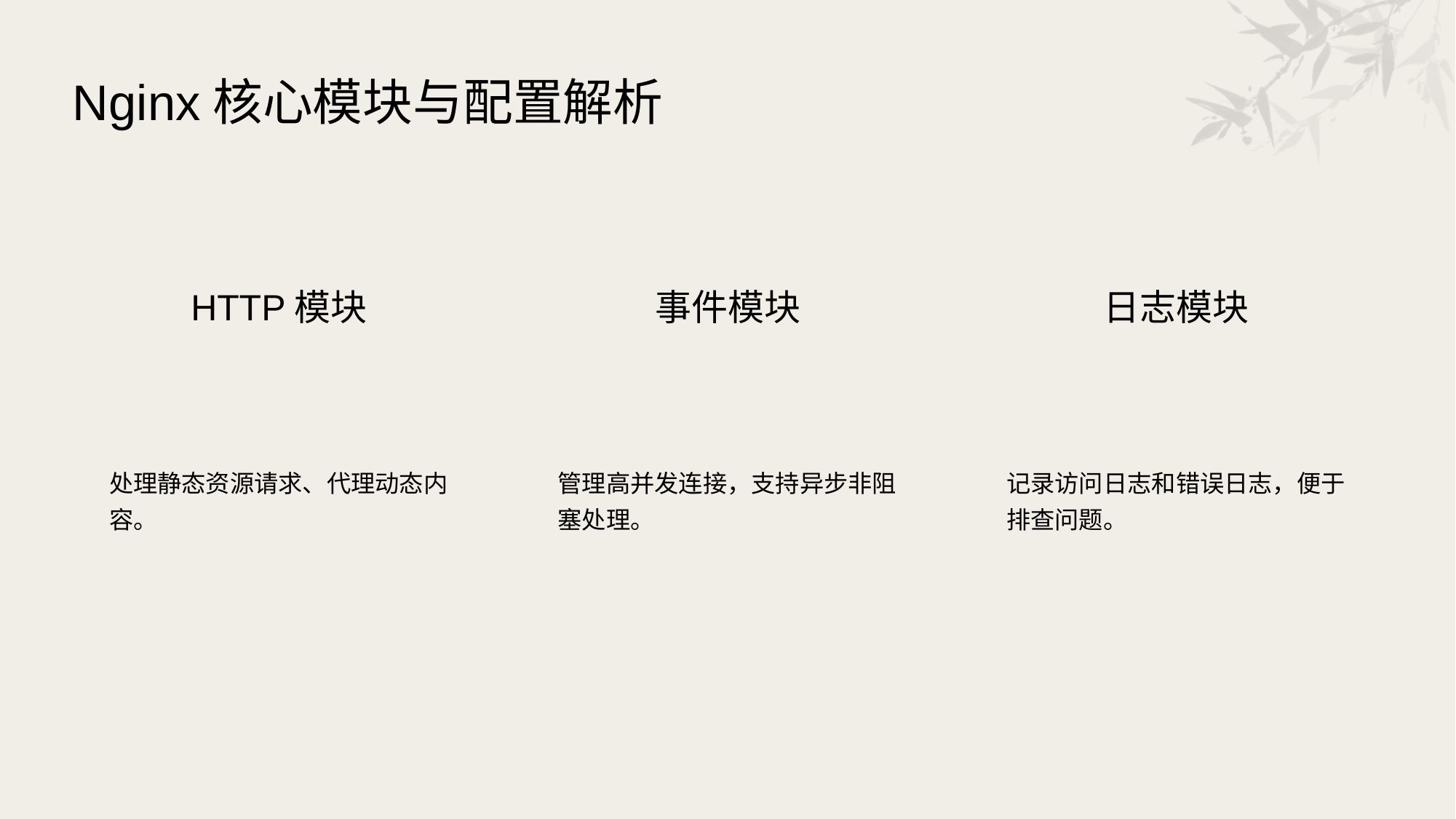

Nginx核心模块与配置解析
HTTP模块
事件模块
日志模块

处理静态资源请求、代理动态内容。
管理高并发连接，支持异步非阻塞处理。
记录访问日志和错误日志，便于排查问题。